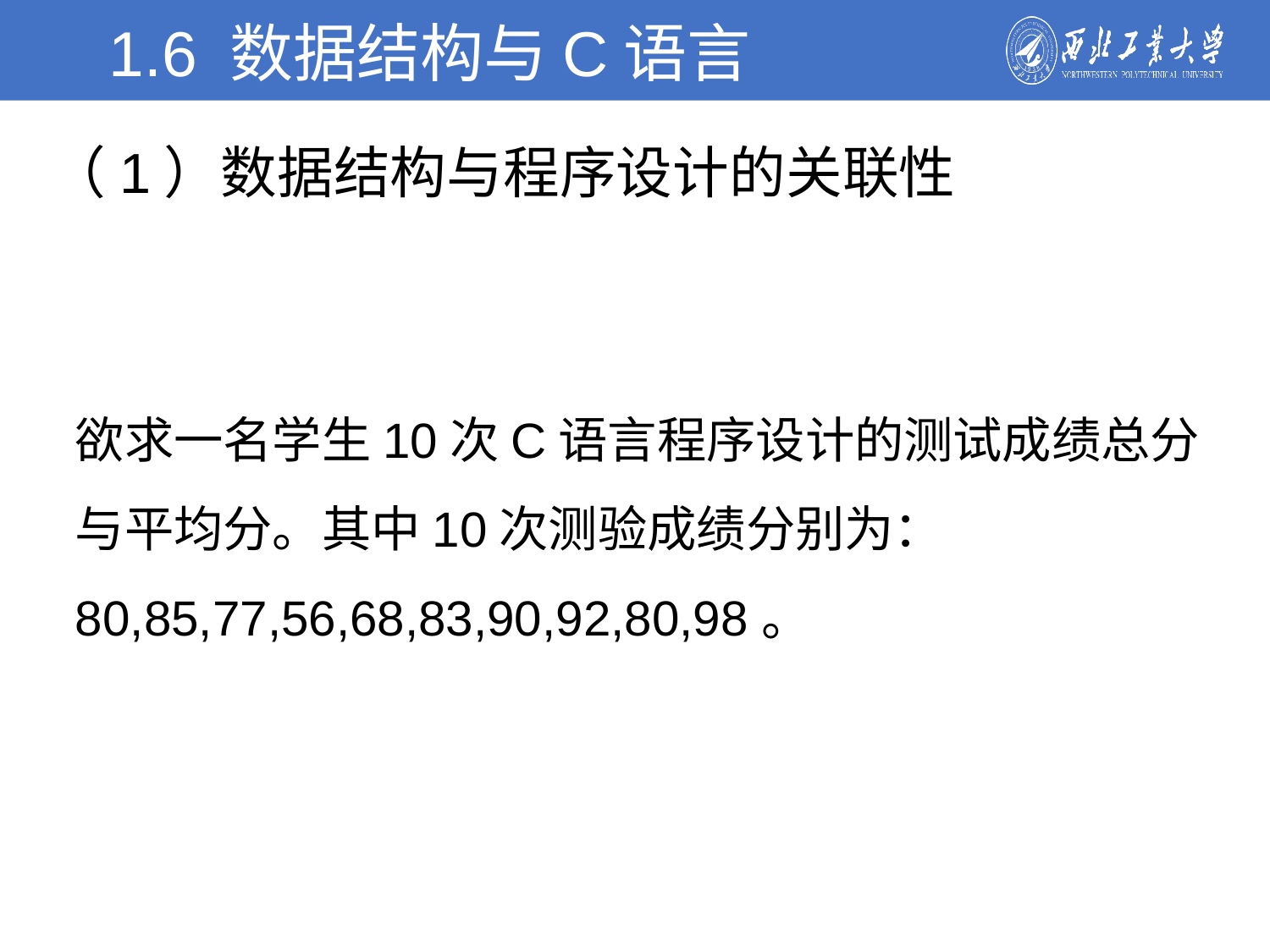

1.6 数据结构与C语言
（1）数据结构与程序设计的关联性
学校简介

欲求一名学生10次C语言程序设计的测试成绩总分与平均分。其中10次测验成绩分别为：80,85,77,56,68,83,90,92,80,98。
28